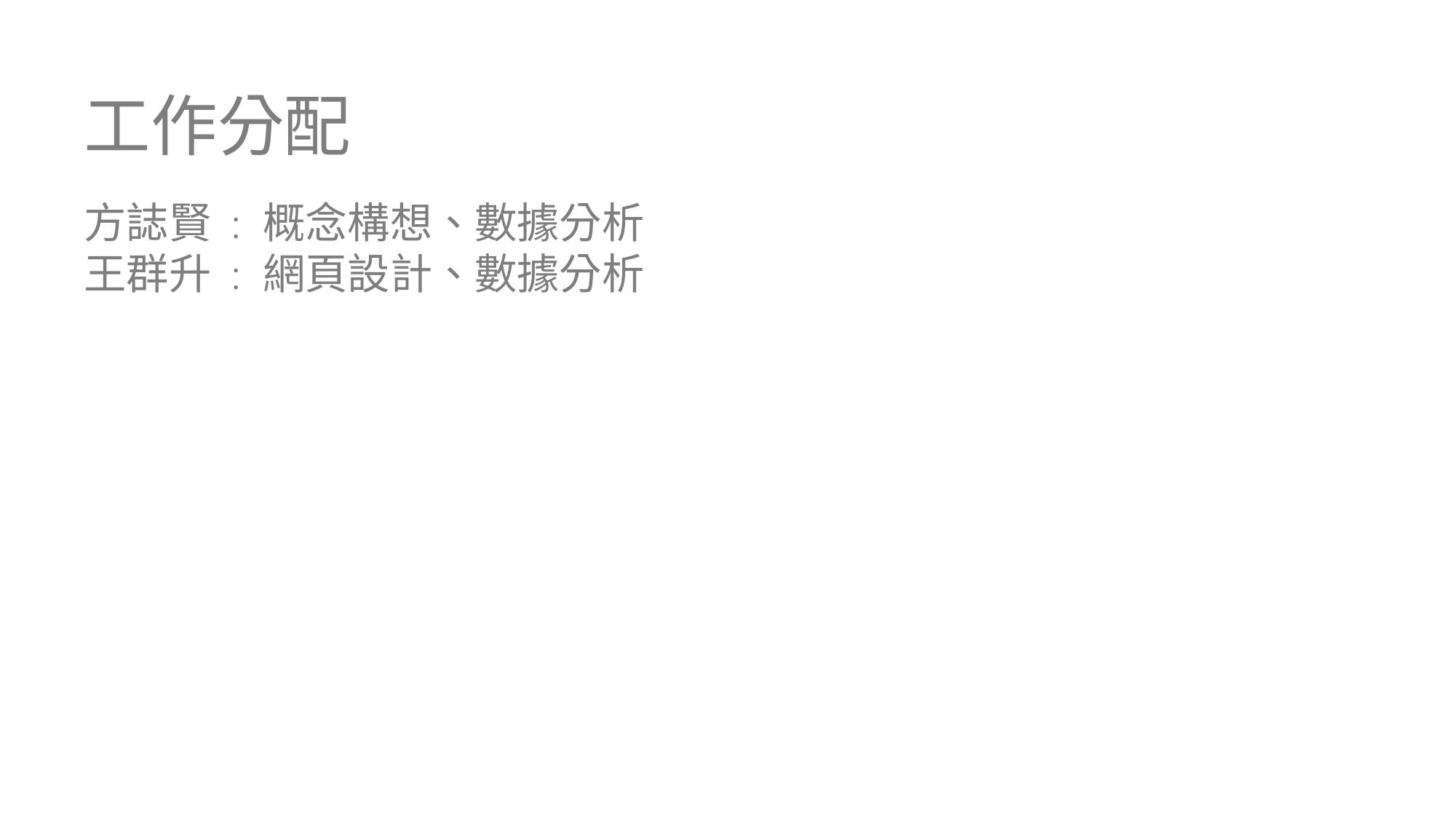

工作分配

方誌賢 : 概念構想、數據分析
王群升 : 網頁設計、數據分析